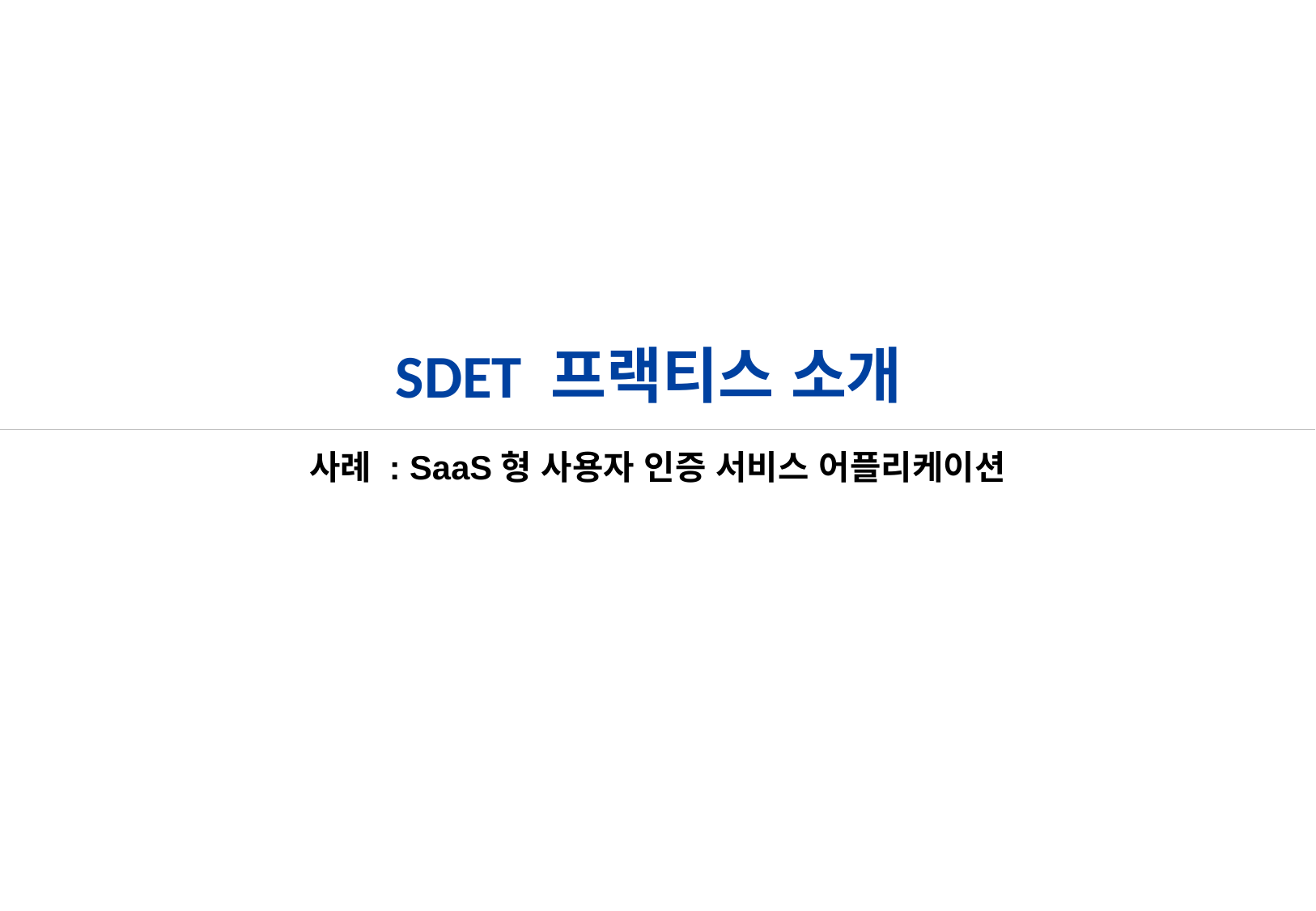

SDET 프랙티스 소개
사례 : SaaS형 사용자 인증 서비스 어플리케이션